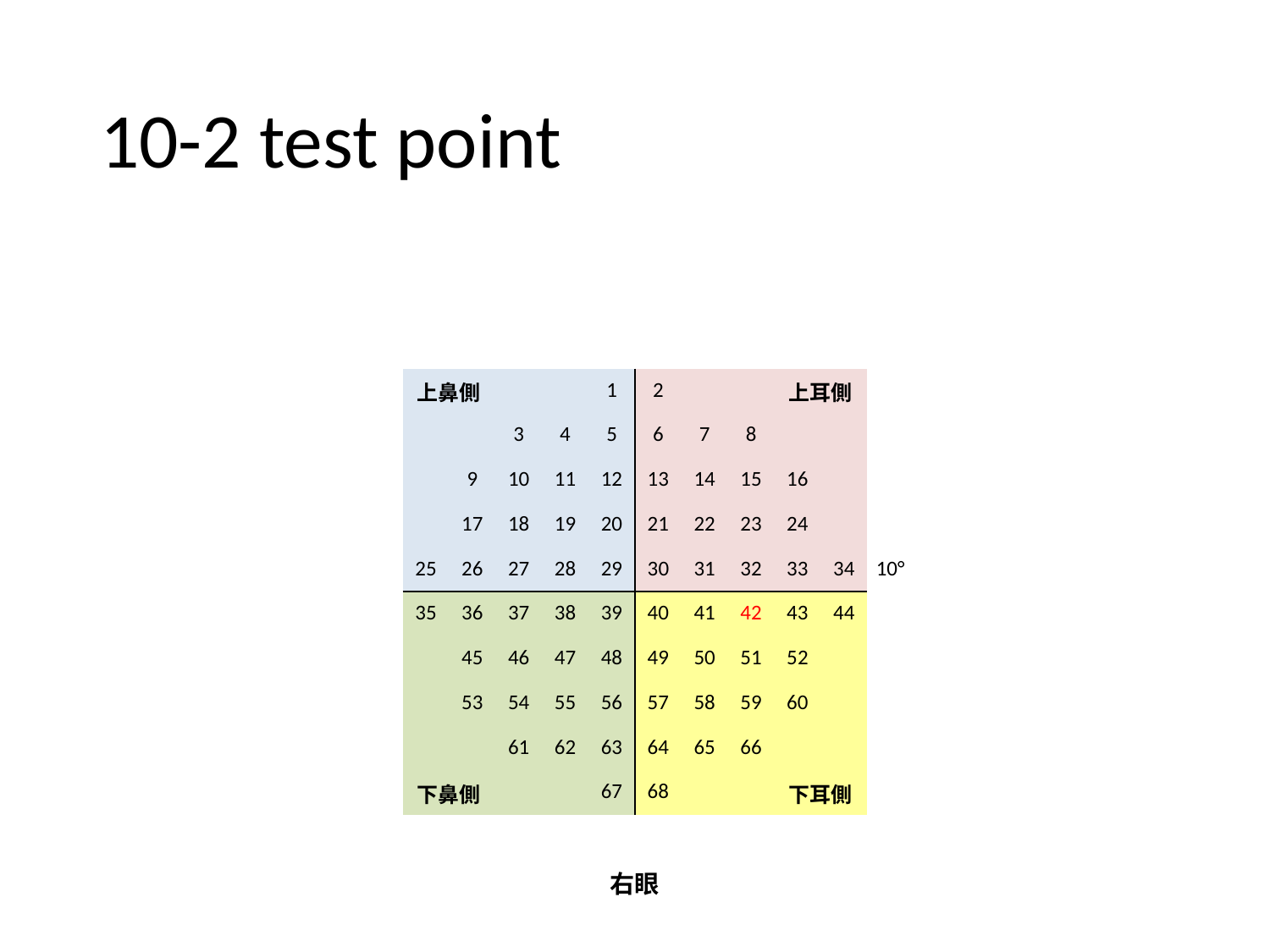

# 10-2 test point
|  |  |  |  |  |  |  |  |  |  |  |  |
| --- | --- | --- | --- | --- | --- | --- | --- | --- | --- | --- | --- |
|  |  |  |  |  |  |  |  |  |  |  |  |
|  |  |  |  |  |  |  |  |  |  |  |  |
|  | 上鼻側 |  |  |  | 1 | 2 |  |  | 上耳側 |  |  |
|  |  |  | 3 | 4 | 5 | 6 | 7 | 8 |  |  |  |
|  |  | 9 | 10 | 11 | 12 | 13 | 14 | 15 | 16 |  |  |
|  |  | 17 | 18 | 19 | 20 | 21 | 22 | 23 | 24 |  |  |
|  | 25 | 26 | 27 | 28 | 29 | 30 | 31 | 32 | 33 | 34 | 10° |
|  | 35 | 36 | 37 | 38 | 39 | 40 | 41 | 42 | 43 | 44 |  |
|  |  | 45 | 46 | 47 | 48 | 49 | 50 | 51 | 52 |  |  |
|  |  | 53 | 54 | 55 | 56 | 57 | 58 | 59 | 60 |  |  |
|  |  |  | 61 | 62 | 63 | 64 | 65 | 66 |  |  |  |
|  | 下鼻側 |  |  |  | 67 | 68 |  |  | 下耳側 |  |  |
|  |  |  |  |  |  |  |  |  |  |  |  |
|  |  |  |  |  | 右眼 |  |  |  |  |  |  |